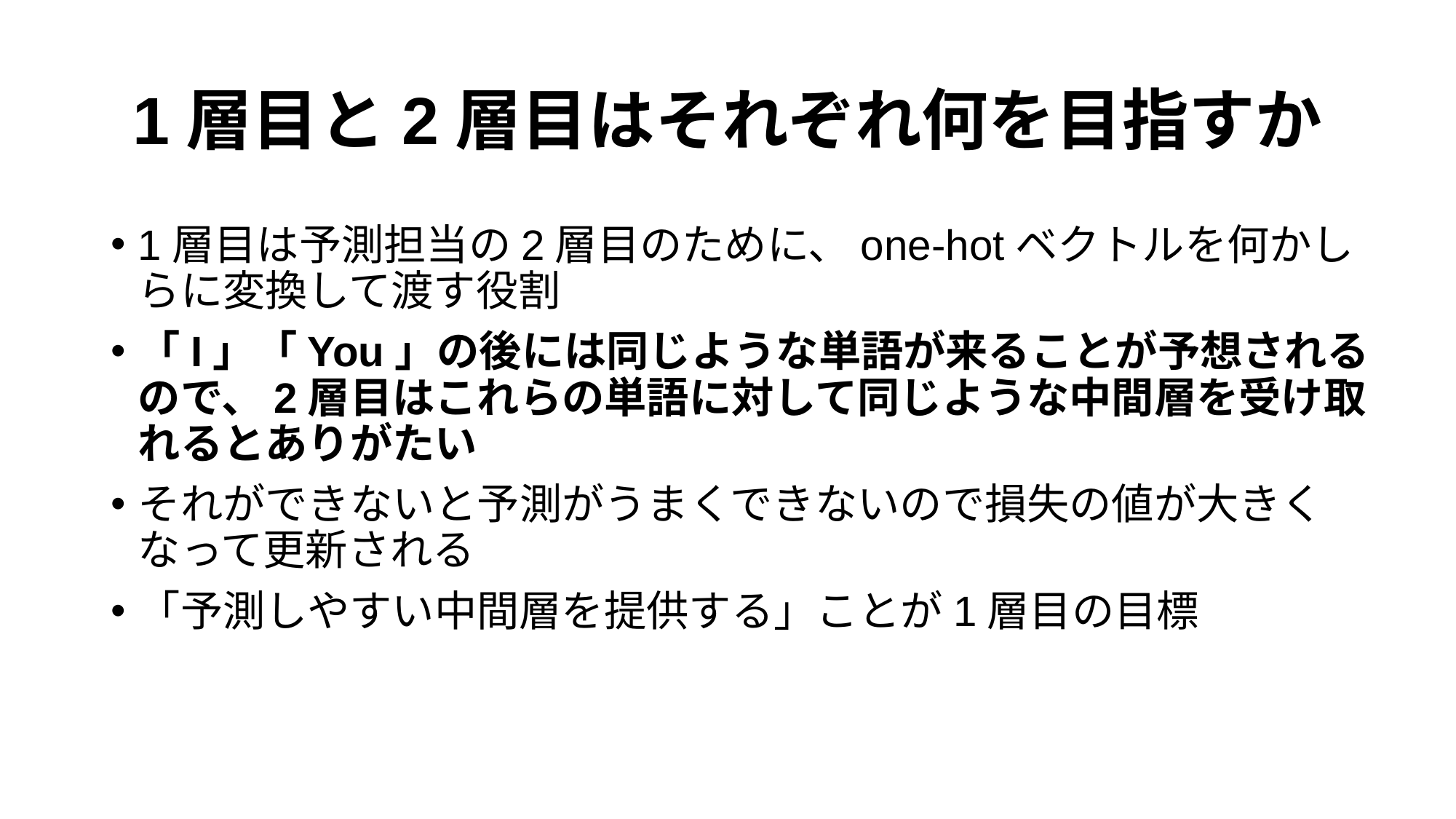

# 1層目と2層目はそれぞれ何を目指すか
1層目は予測担当の2層目のために、one-hotベクトルを何かしらに変換して渡す役割
「I」「You」の後には同じような単語が来ることが予想されるので、2層目はこれらの単語に対して同じような中間層を受け取れるとありがたい
それができないと予測がうまくできないので損失の値が大きくなって更新される
「予測しやすい中間層を提供する」ことが1層目の目標